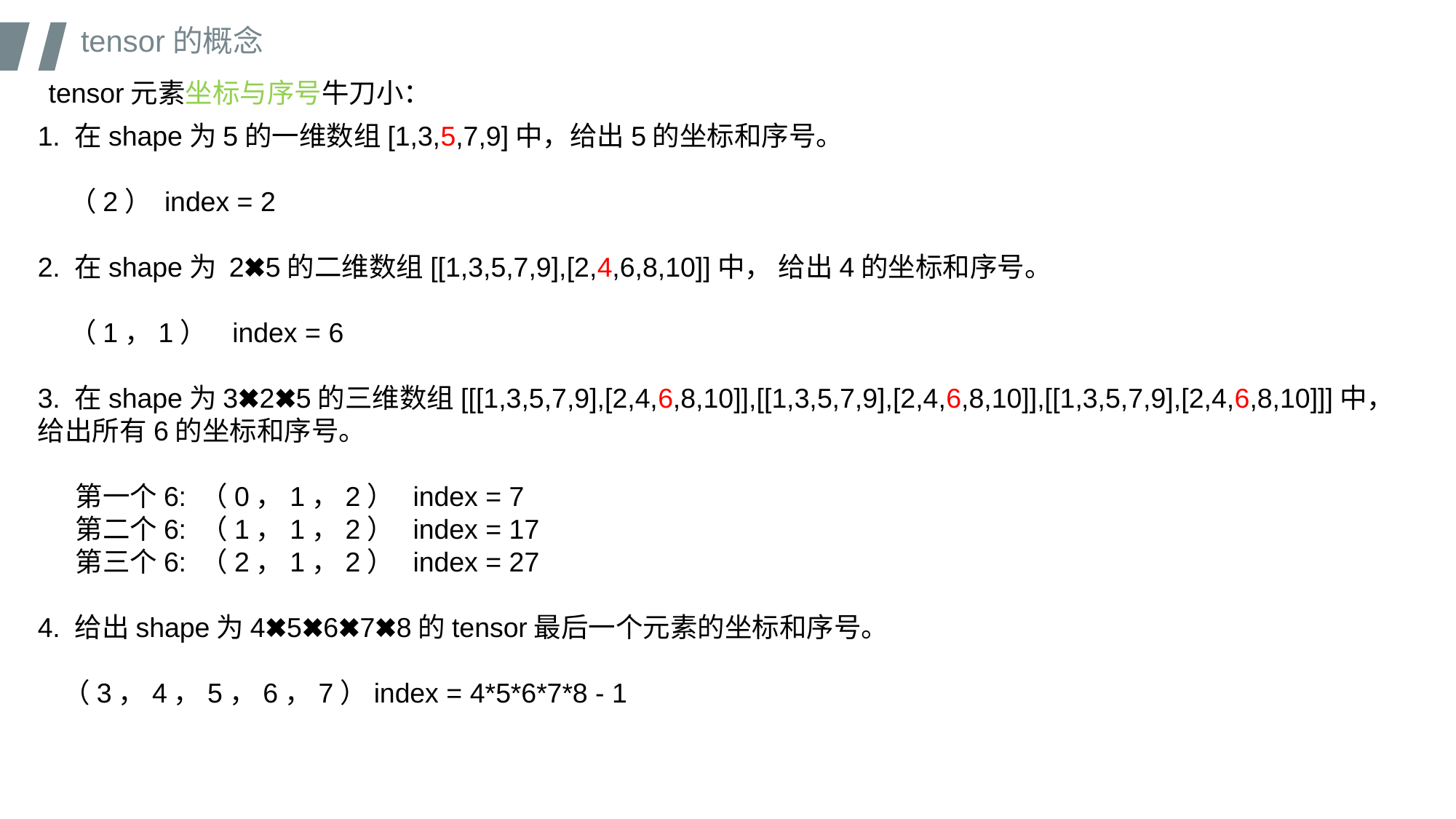

tensor的概念

tensor元素坐标与序号牛刀小：
1. 在shape为5的一维数组[1,3,5,7,9]中，给出5的坐标和序号。

    （2） index = 2

2. 在shape为 2✖️5的二维数组[[1,3,5,7,9],[2,4,6,8,10]]中， 给出4的坐标和序号。

    （1，1）   index = 6

3. 在shape为3✖️2✖️5的三维数组[[[1,3,5,7,9],[2,4,6,8,10]],[[1,3,5,7,9],[2,4,6,8,10]],[[1,3,5,7,9],[2,4,6,8,10]]]中，给出所有6的坐标和序号。

     第一个6: （0，1，2）  index = 7
     第二个6: （1，1，2）  index = 17
     第三个6: （2，1，2）  index = 27

4. 给出shape为4✖️5✖6✖7✖8的tensor最后一个元素的坐标和序号。

   （3，4，5，6，7）index = 4*5*6*7*8 - 1